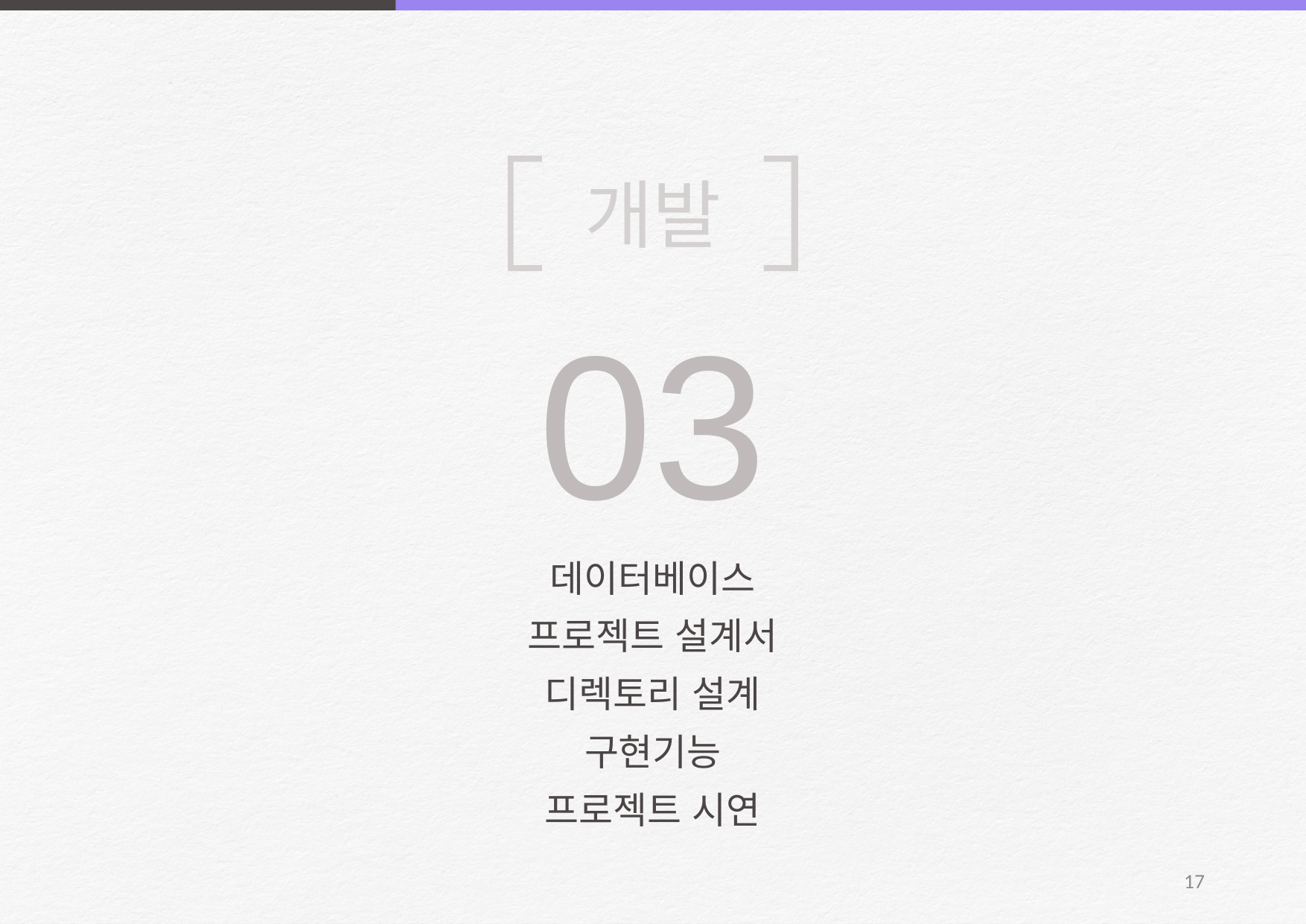

개발
03
데이터베이스
프로젝트 설계서
디렉토리 설계
구현기능
프로젝트 시연
17